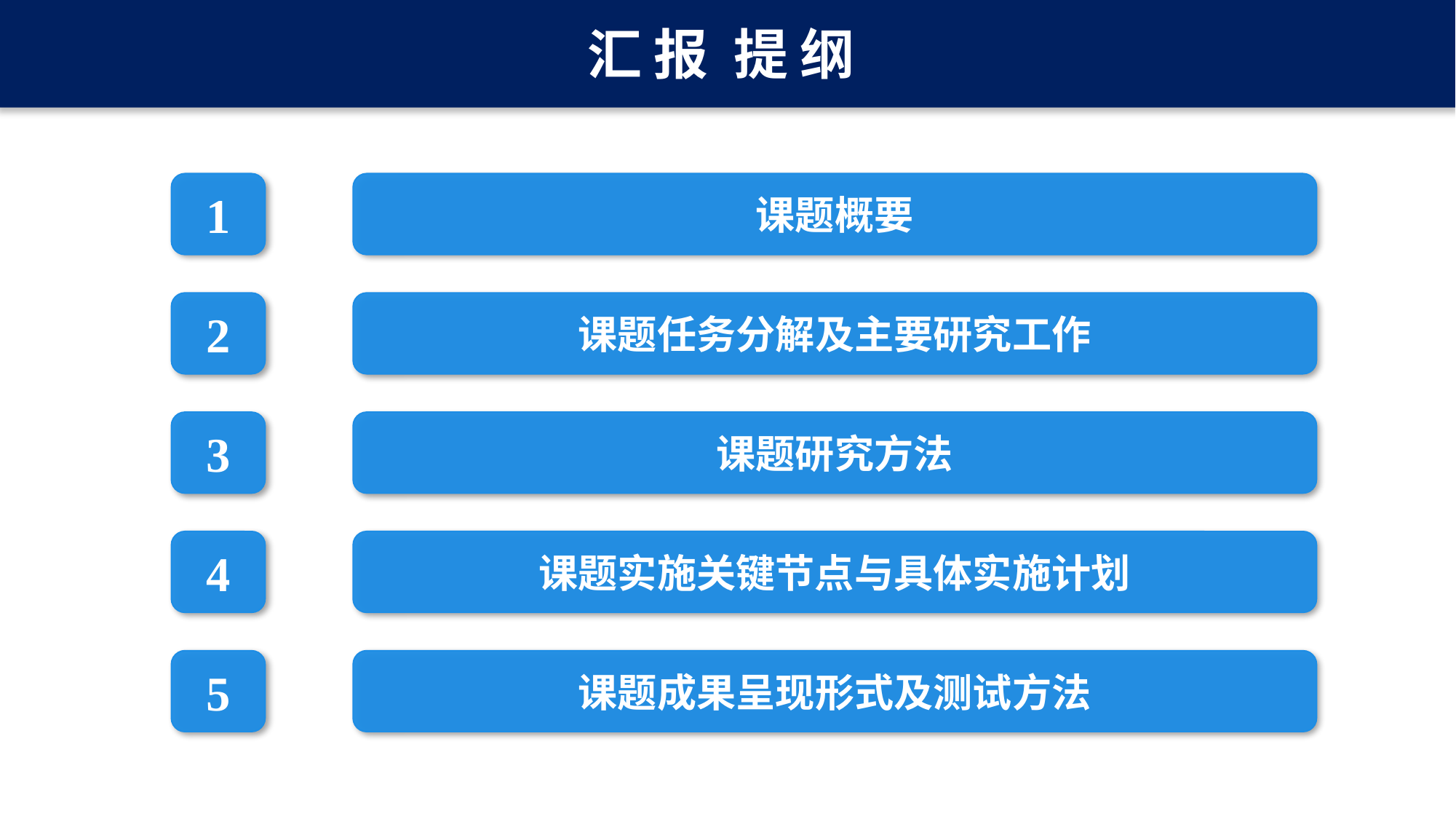

汇 报  提 纲
提     纲
1
课题概要
2
课题任务分解及主要研究工作
3
课题研究方法
4
课题实施关键节点与具体实施计划
5
课题成果呈现形式及测试方法